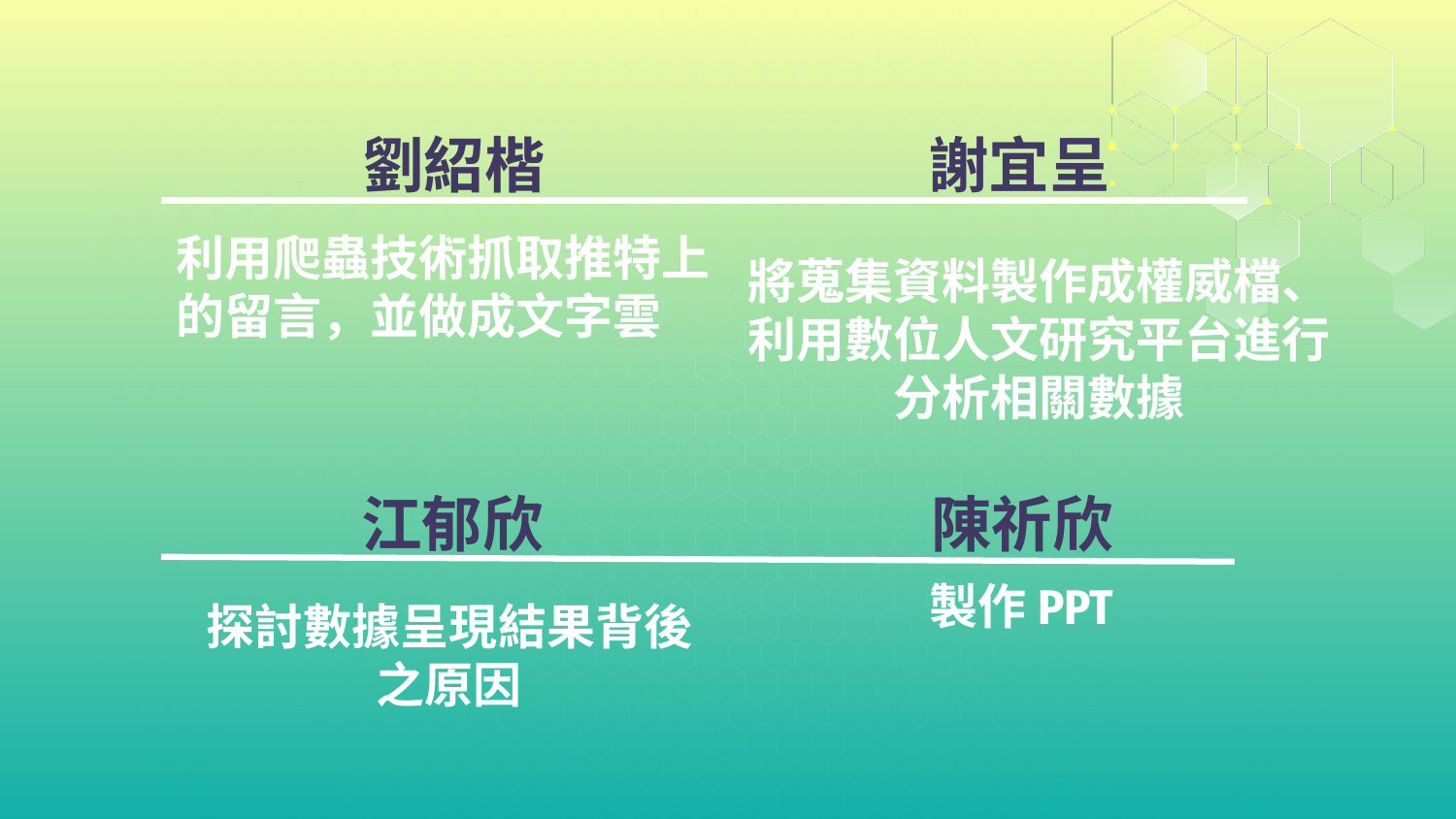

劉紹楷
謝宜呈
# 將蒐集資料製作成權威檔、利用數位人文研究平台進行分析相關數據
利用爬蟲技術抓取推特上的留言，並做成文字雲

陳祈欣
江郁欣
探討數據呈現結果背後之原因
製作PPT